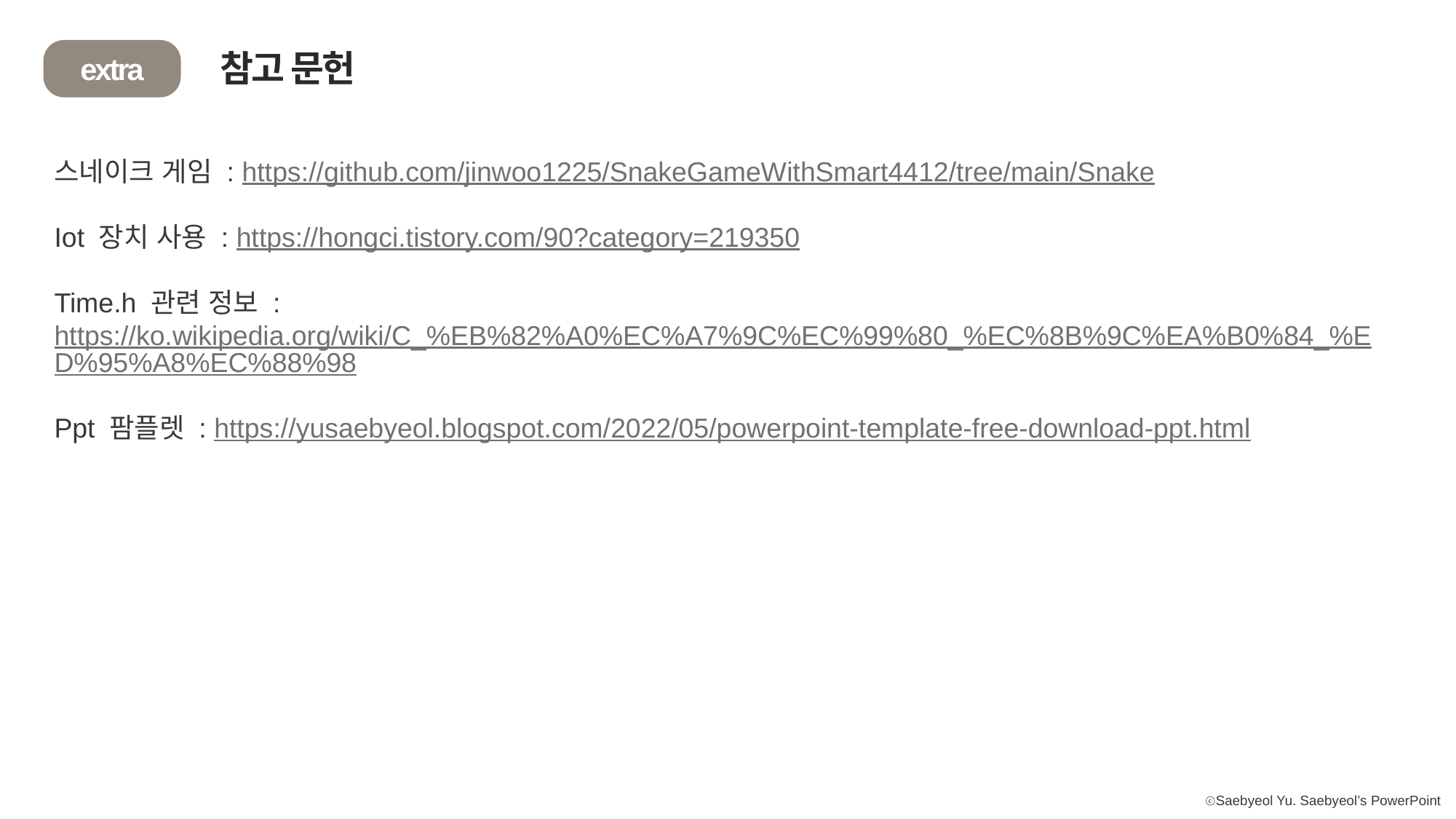

참고 문헌
extra
스네이크 게임 : https://github.com/jinwoo1225/SnakeGameWithSmart4412/tree/main/Snake

Iot 장치 사용 : https://hongci.tistory.com/90?category=219350

Time.h 관련 정보 : https://ko.wikipedia.org/wiki/C_%EB%82%A0%EC%A7%9C%EC%99%80_%EC%8B%9C%EA%B0%84_%ED%95%A8%EC%88%98

Ppt 팜플렛 : https://yusaebyeol.blogspot.com/2022/05/powerpoint-template-free-download-ppt.html